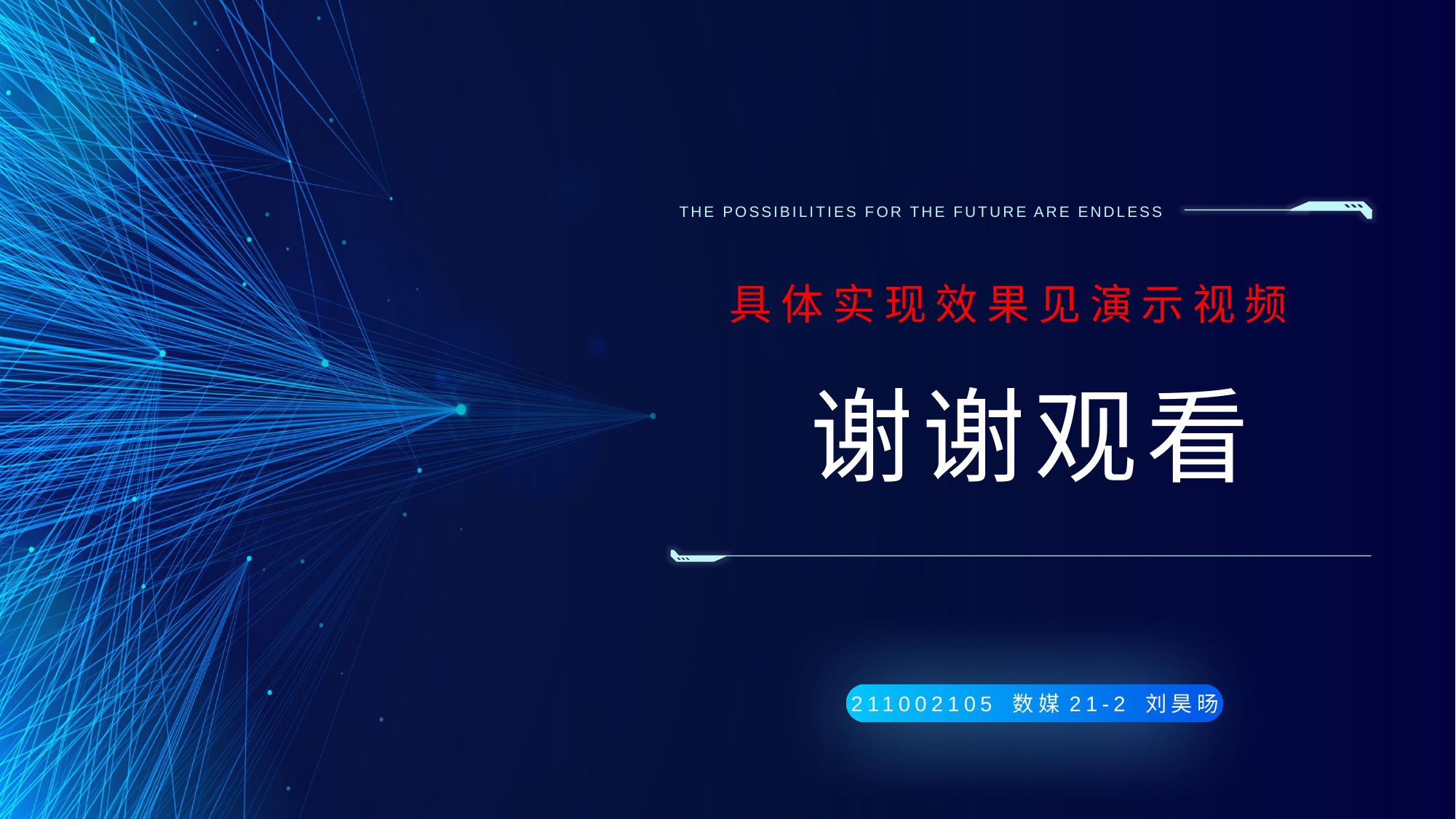

THE POSSIBILITIES FOR THE FUTURE ARE ENDLESS

具体实现效果见演示视频
谢谢观看
211002105 数媒21-2 刘昊旸